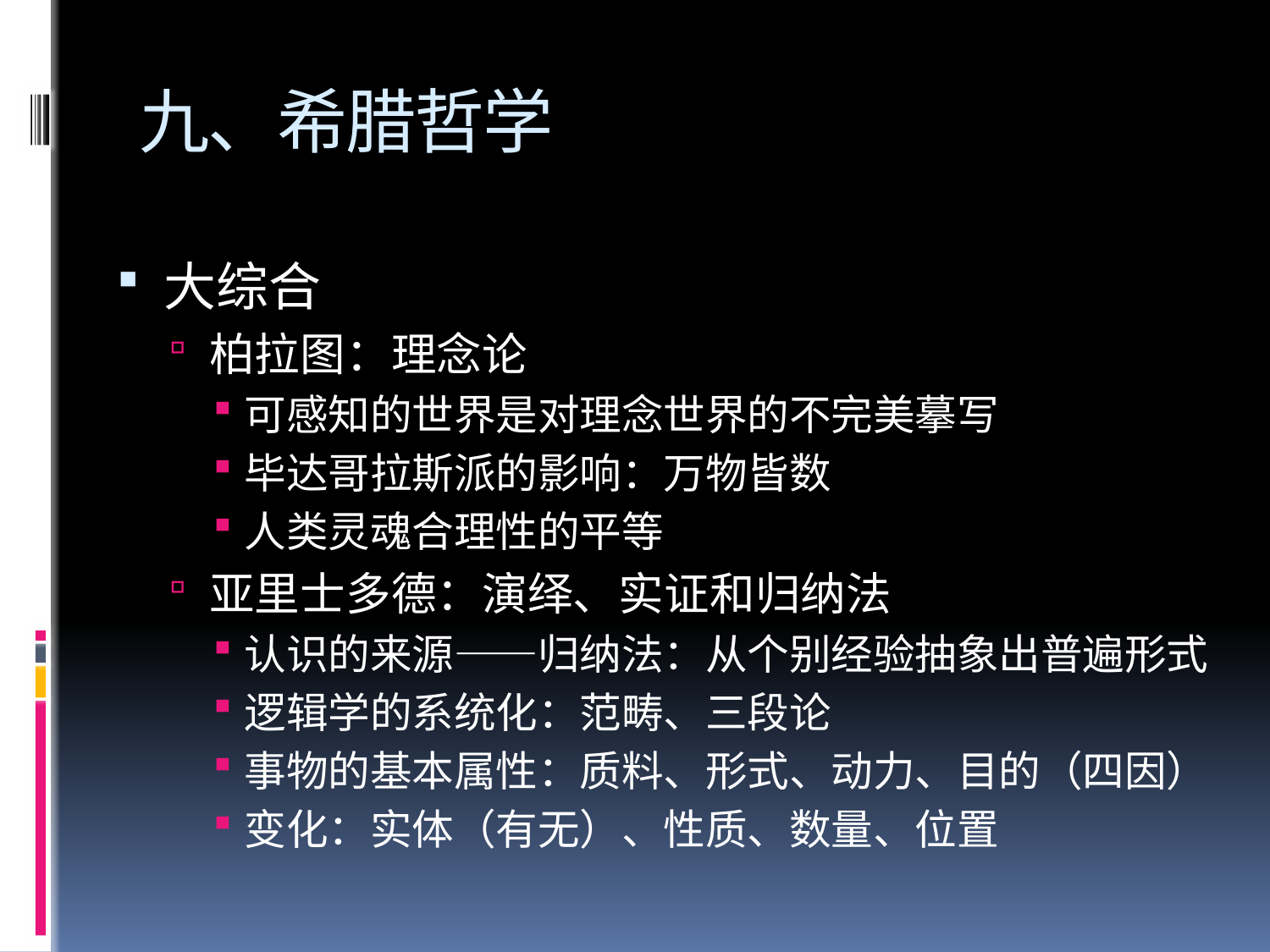

# 九、希腊哲学
大综合
柏拉图：理念论
可感知的世界是对理念世界的不完美摹写
毕达哥拉斯派的影响：万物皆数
人类灵魂合理性的平等
亚里士多德：演绎、实证和归纳法
认识的来源——归纳法：从个别经验抽象出普遍形式
逻辑学的系统化：范畴、三段论
事物的基本属性：质料、形式、动力、目的（四因）
变化：实体（有无）、性质、数量、位置